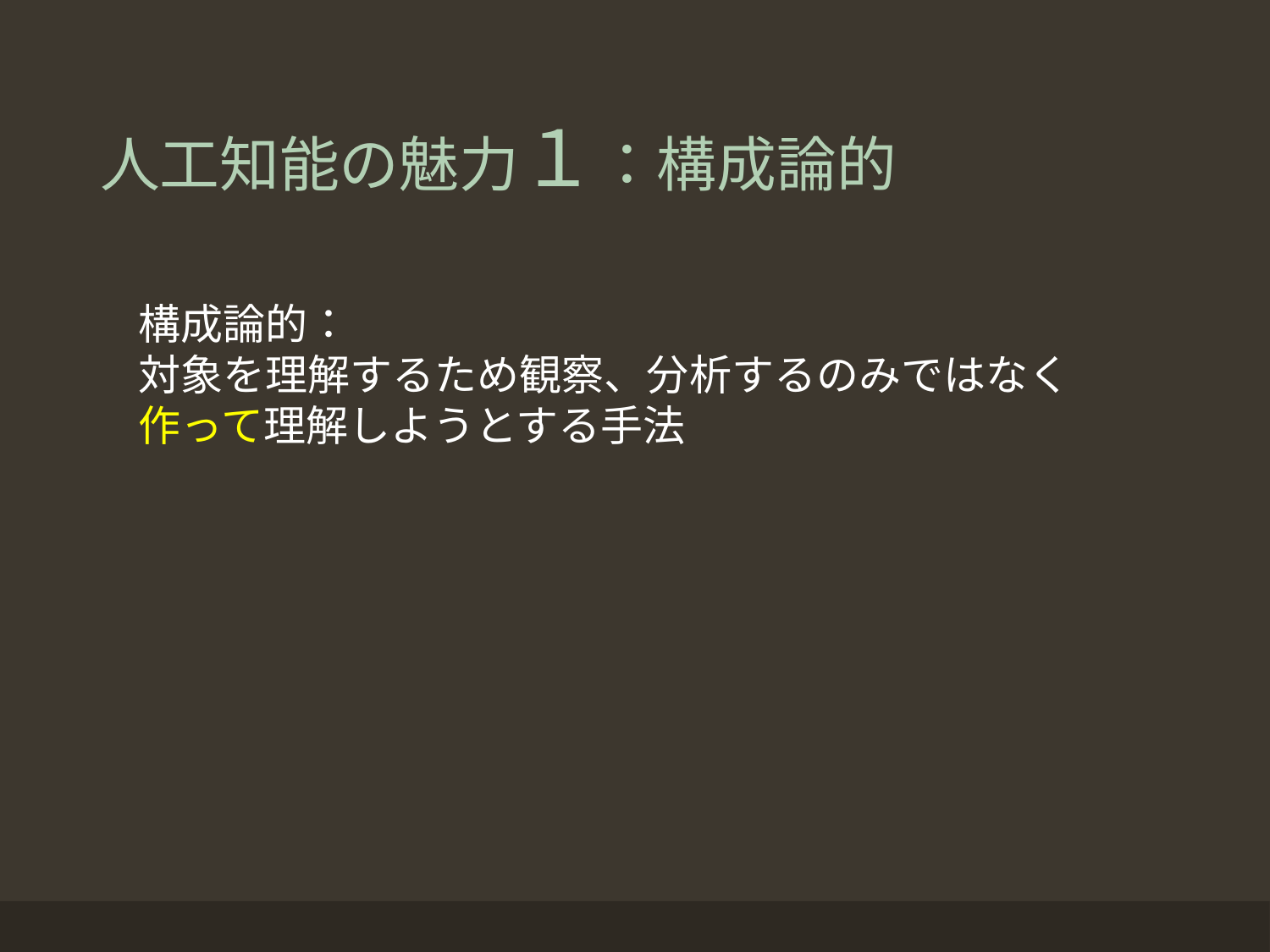

# 人工知能の魅力１：構成論的
構成論的：
対象を理解するため観察、分析するのみではなく
作って理解しようとする手法